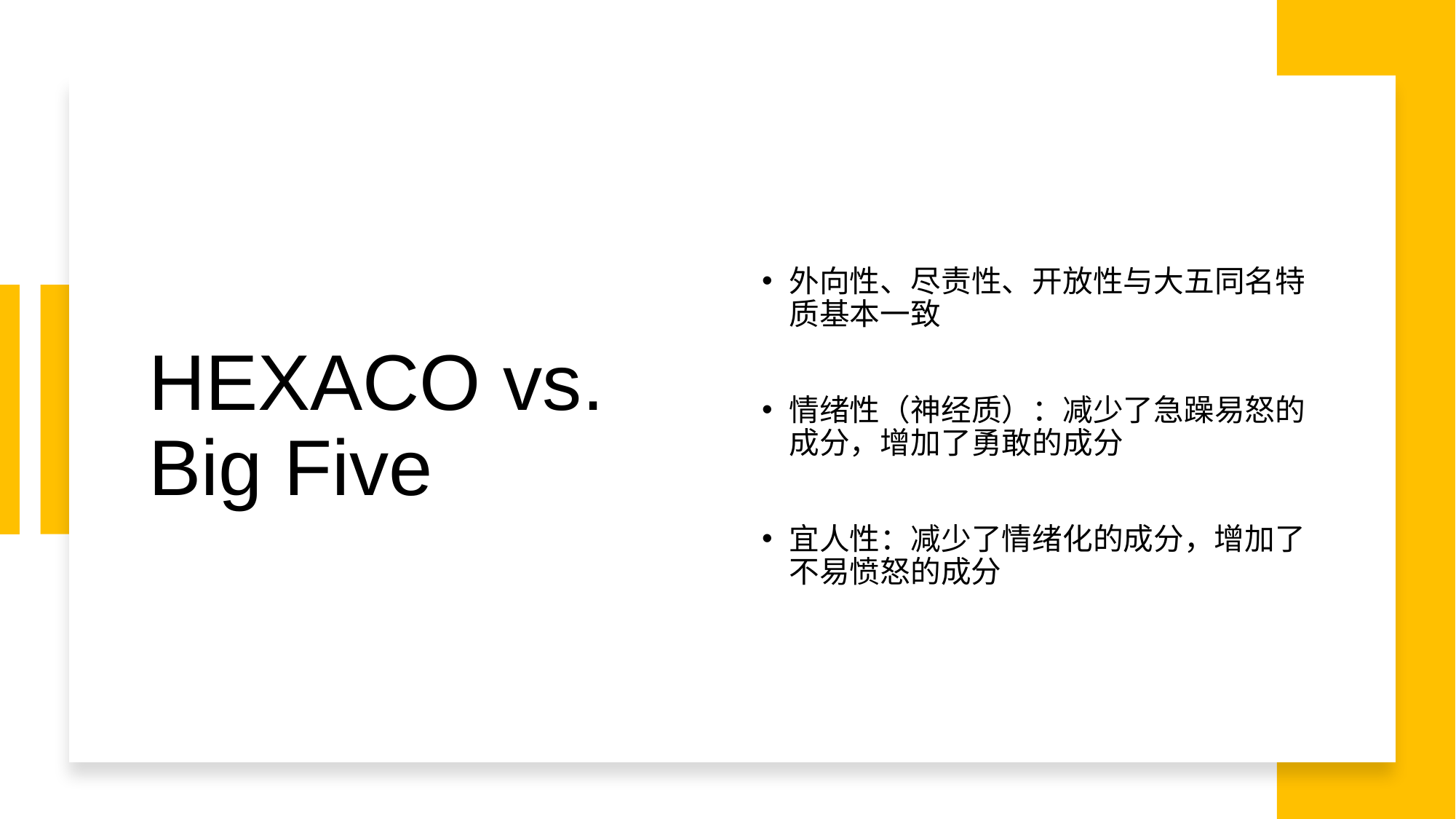

# HEXACO vs. Big Five
外向性、尽责性、开放性与大五同名特质基本一致

情绪性（神经质）：减少了急躁易怒的成分，增加了勇敢的成分

宜人性：减少了情绪化的成分，增加了不易愤怒的成分